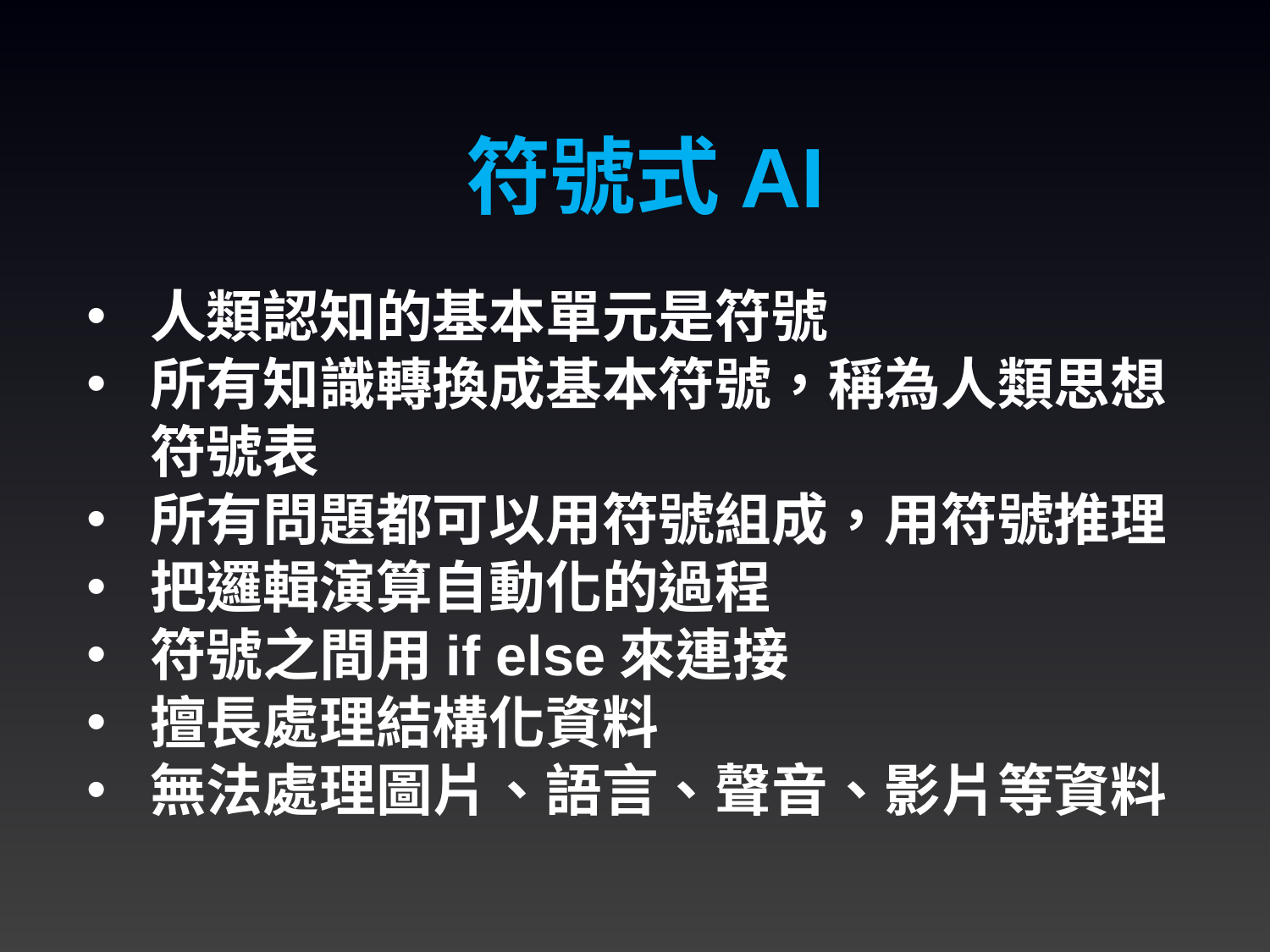

符號式AI
人類認知的基本單元是符號
所有知識轉換成基本符號，稱為人類思想符號表
所有問題都可以用符號組成，用符號推理
把邏輯演算自動化的過程
符號之間用if else來連接
擅長處理結構化資料
無法處理圖片、語言、聲音、影片等資料